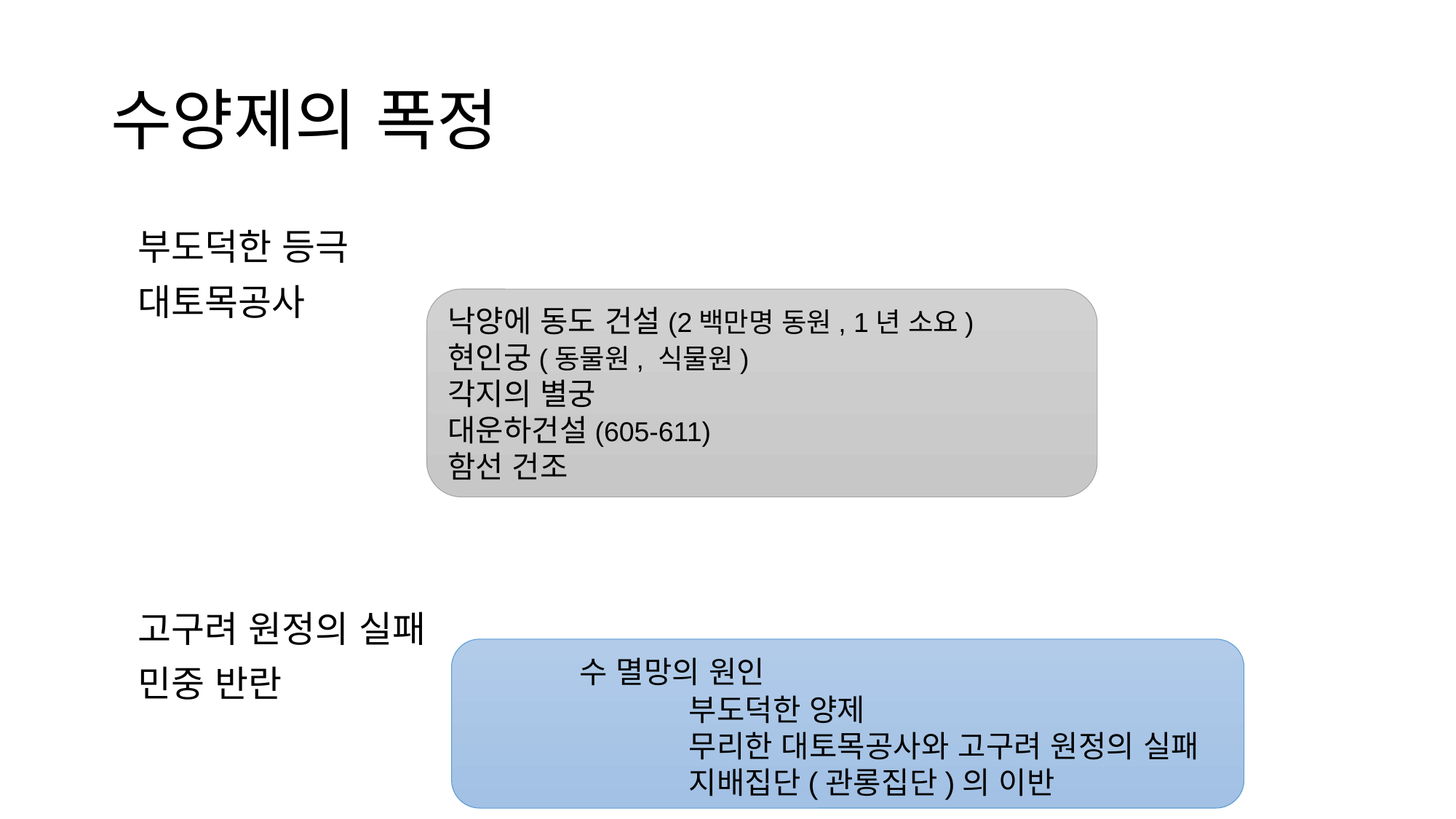

# 수양제의 폭정
	부도덕한 등극
	대토목공사

	고구려 원정의 실패
	민중 반란

낙양에 동도 건설(2백만명 동원, 1년 소요)
현인궁(동물원, 식물원)
각지의 별궁
대운하건설(605-611)
함선 건조
	수 멸망의 원인
		부도덕한 양제
		무리한 대토목공사와 고구려 원정의 실패
		지배집단(관롱집단)의 이반